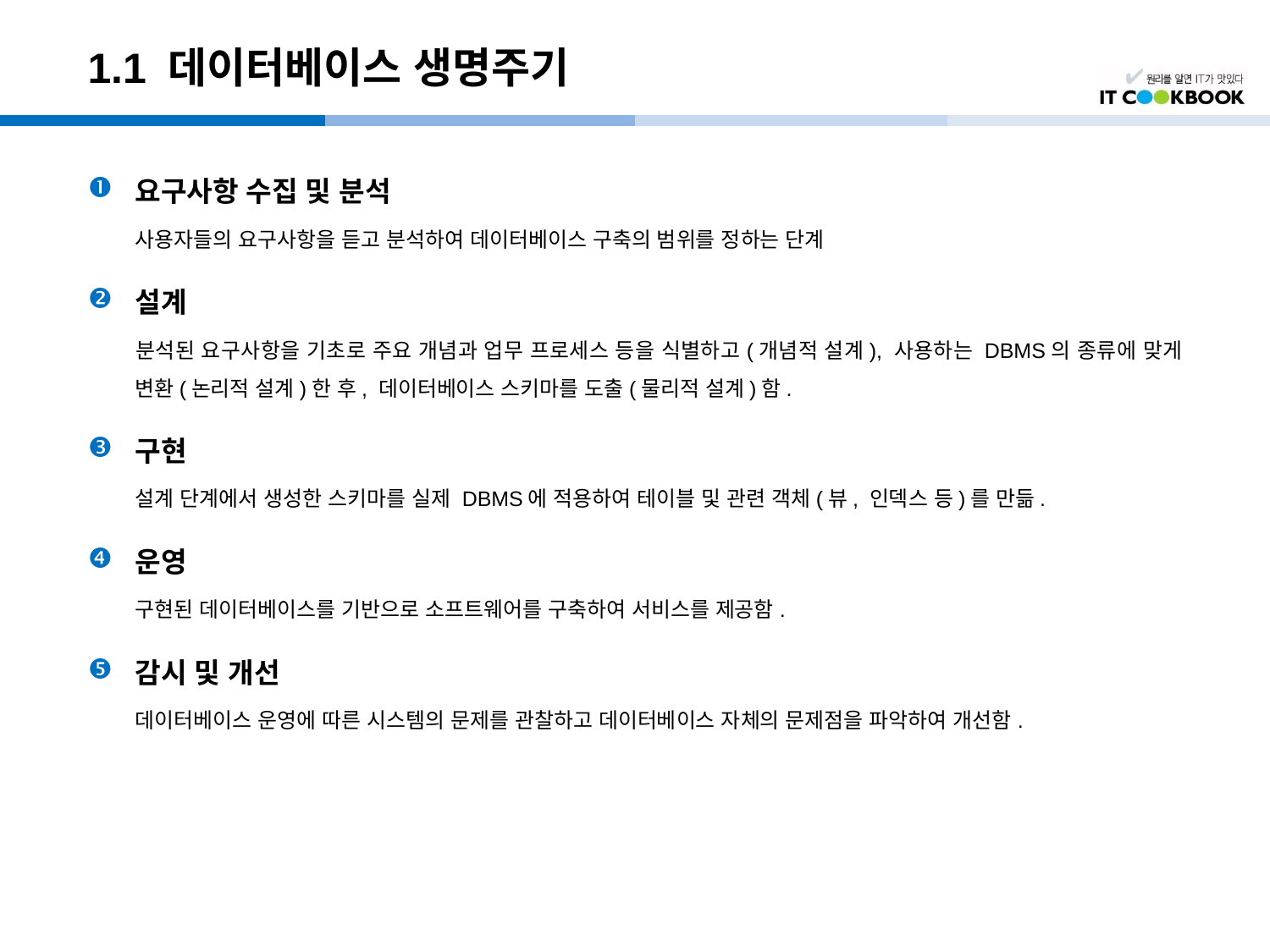

# 1.1 데이터베이스 생명주기
요구사항 수집 및 분석
	사용자들의 요구사항을 듣고 분석하여 데이터베이스 구축의 범위를 정하는 단계

설계
	분석된 요구사항을 기초로 주요 개념과 업무 프로세스 등을 식별하고(개념적 설계), 사용하는 DBMS의 종류에 맞게 변환(논리적 설계)한 후, 데이터베이스 스키마를 도출(물리적 설계)함.

구현
	설계 단계에서 생성한 스키마를 실제 DBMS에 적용하여 테이블 및 관련 객체(뷰, 인덱스 등)를 만듦.

운영
	구현된 데이터베이스를 기반으로 소프트웨어를 구축하여 서비스를 제공함.

감시 및 개선
	데이터베이스 운영에 따른 시스템의 문제를 관찰하고 데이터베이스 자체의 문제점을 파악하여 개선함.